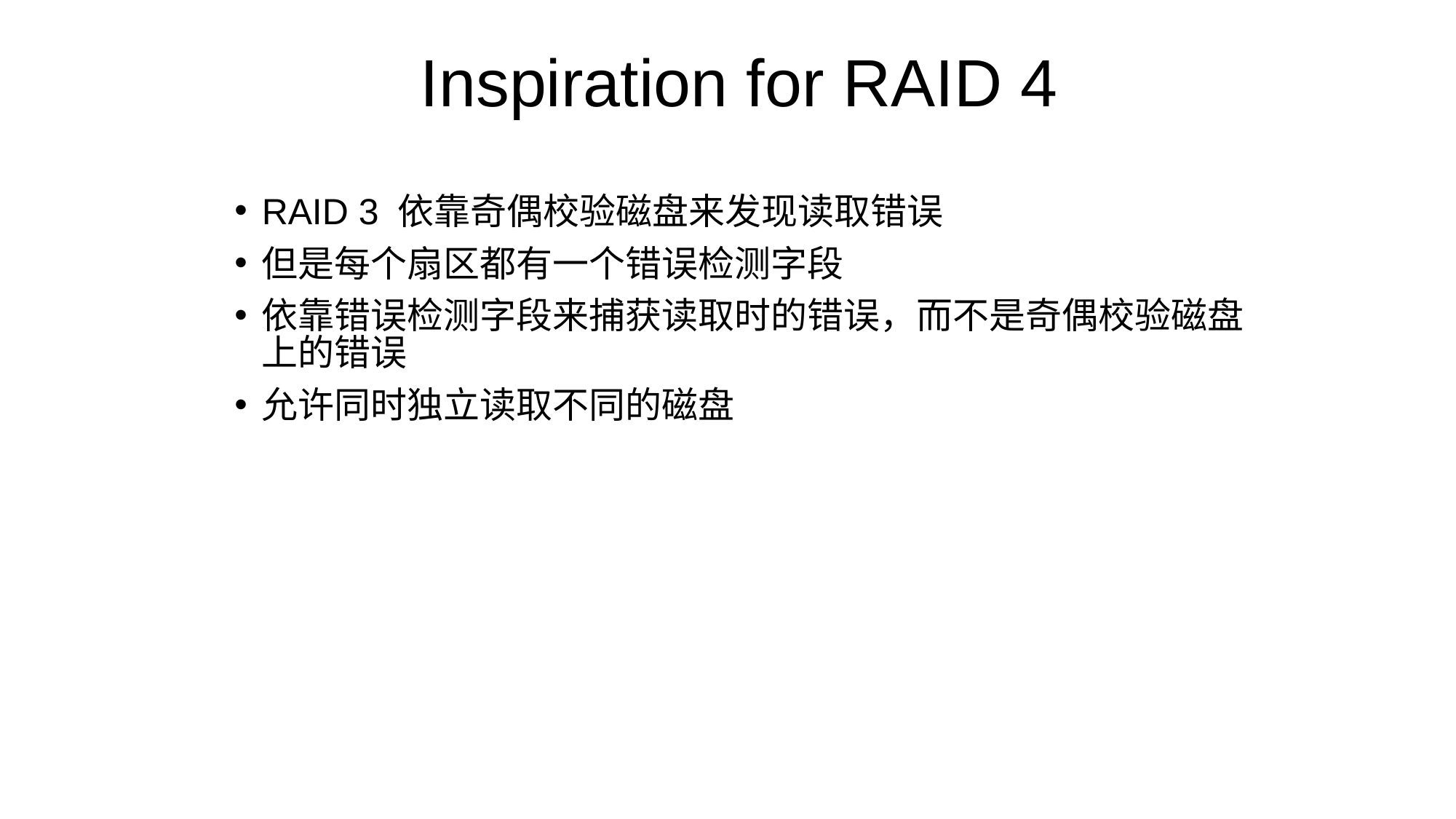

# Inspiration for RAID 4
RAID 3 依靠奇偶校验磁盘来发现读取错误
但是每个扇区都有一个错误检测字段
依靠错误检测字段来捕获读取时的错误，而不是奇偶校验磁盘上的错误
允许同时独立读取不同的磁盘